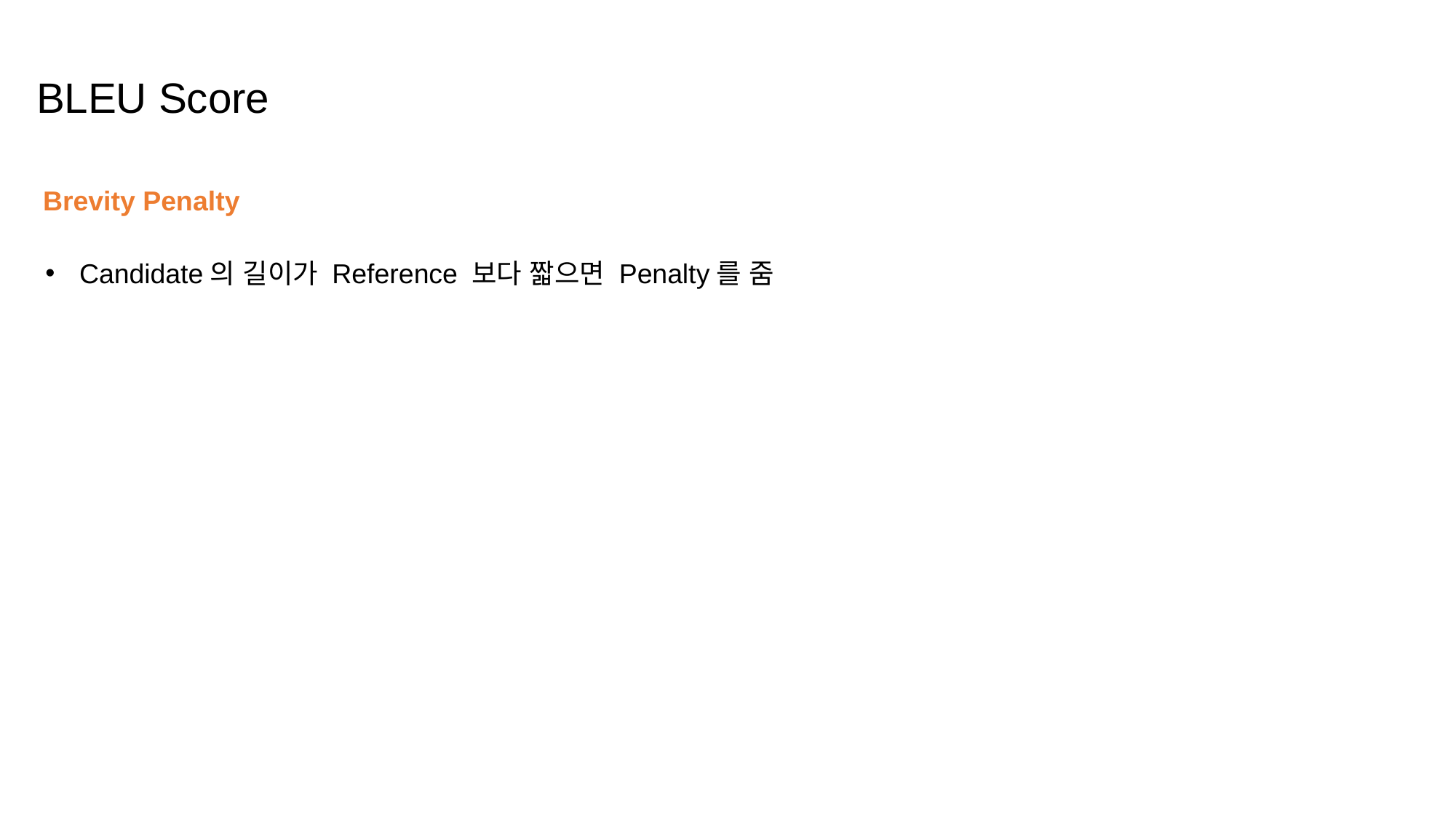

BLEU Score
Brevity Penalty
Candidate의 길이가 Reference 보다 짧으면 Penalty를 줌